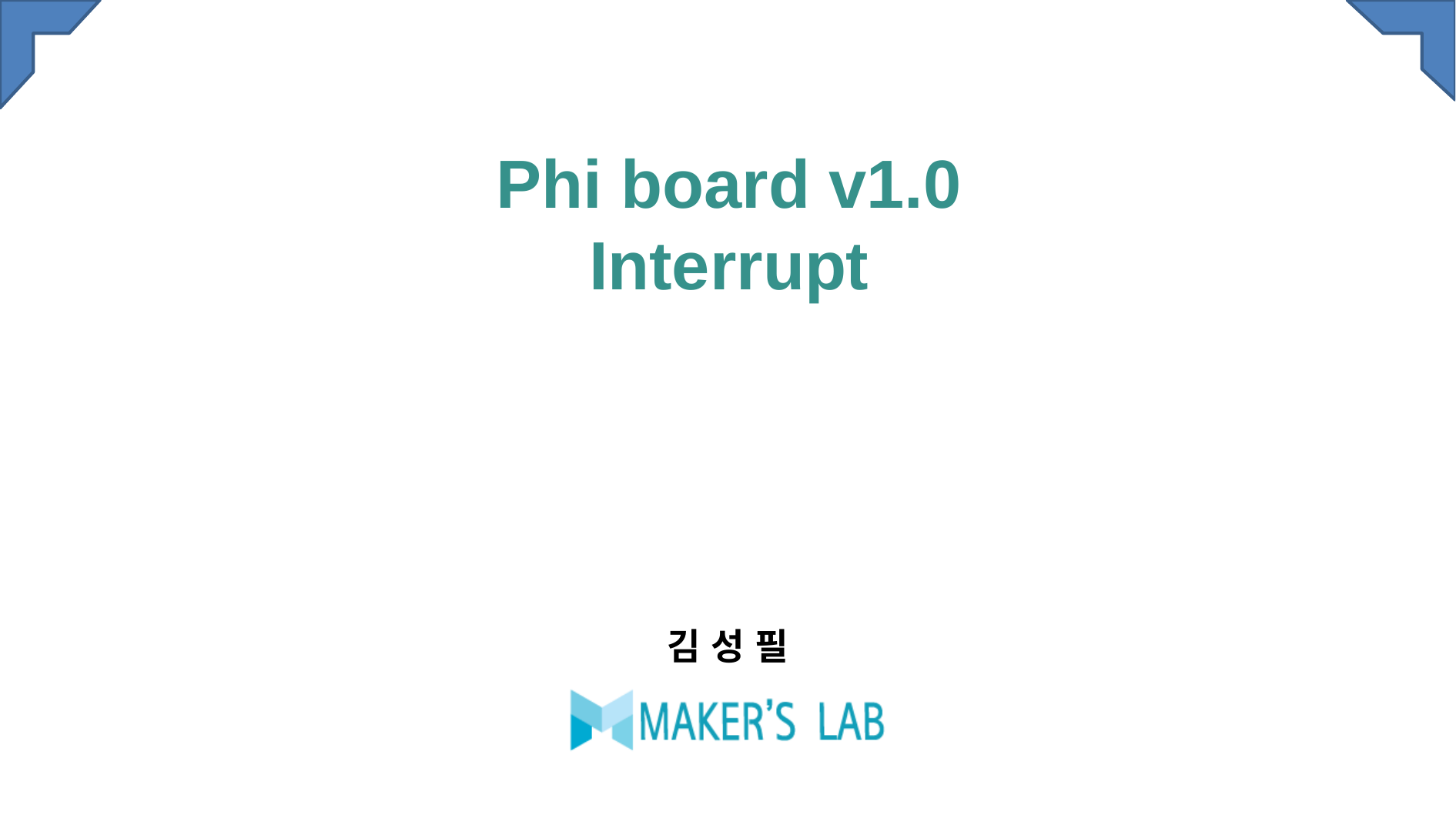

# Phi board v1.0 Interrupt

김 성 필